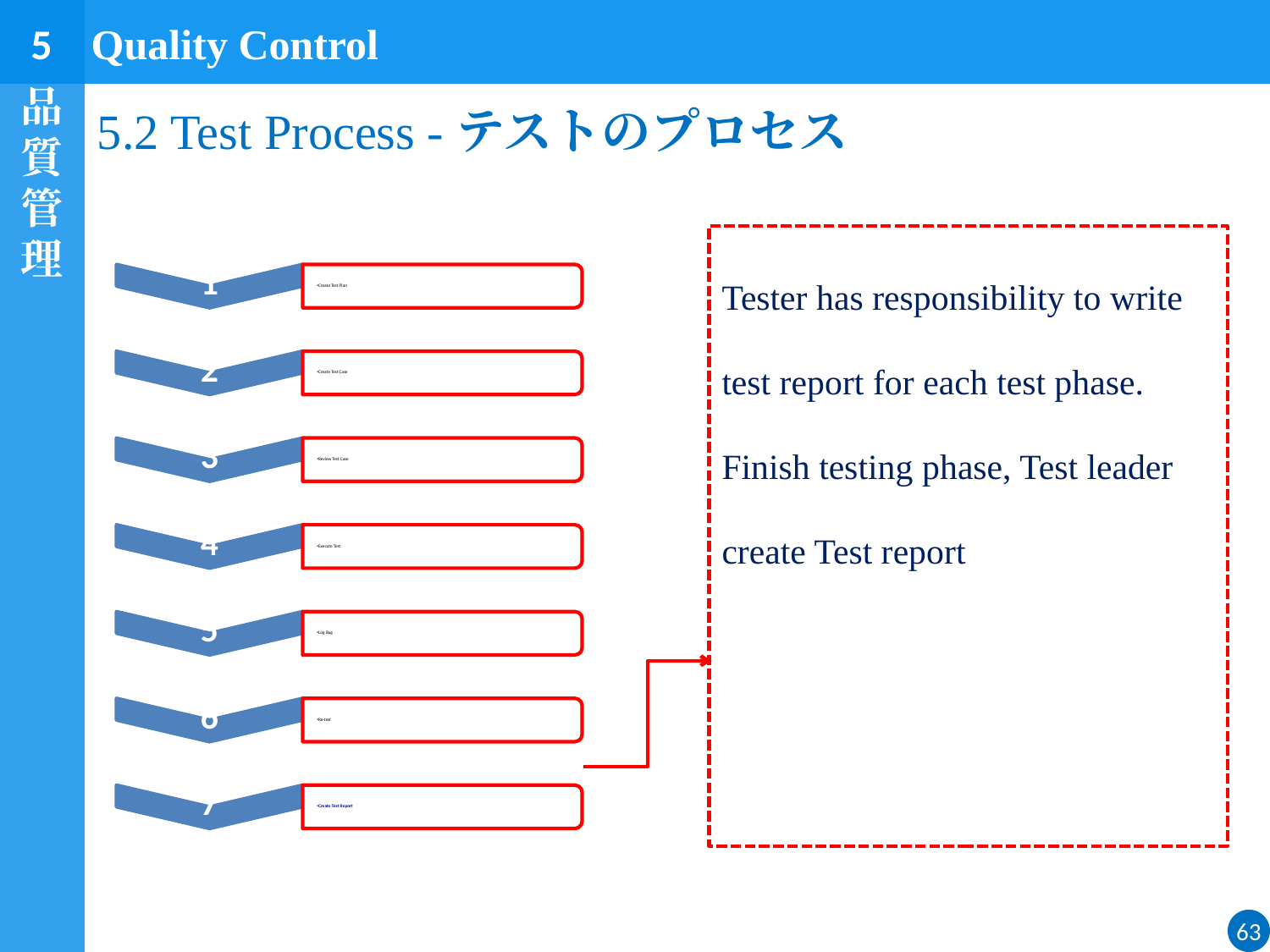

5
Quality Control
品質管理
# 5.2 Test Process -テストのプロセス
Tester has responsibility to write test report for each test phase. Finish testing phase, Test leader create Test report
1
Create Test Plan
2
7
3
4
5
6
Create Test Case
Review Test Case
Execute Test
Log Bug
Re-test
Create Test Report
63